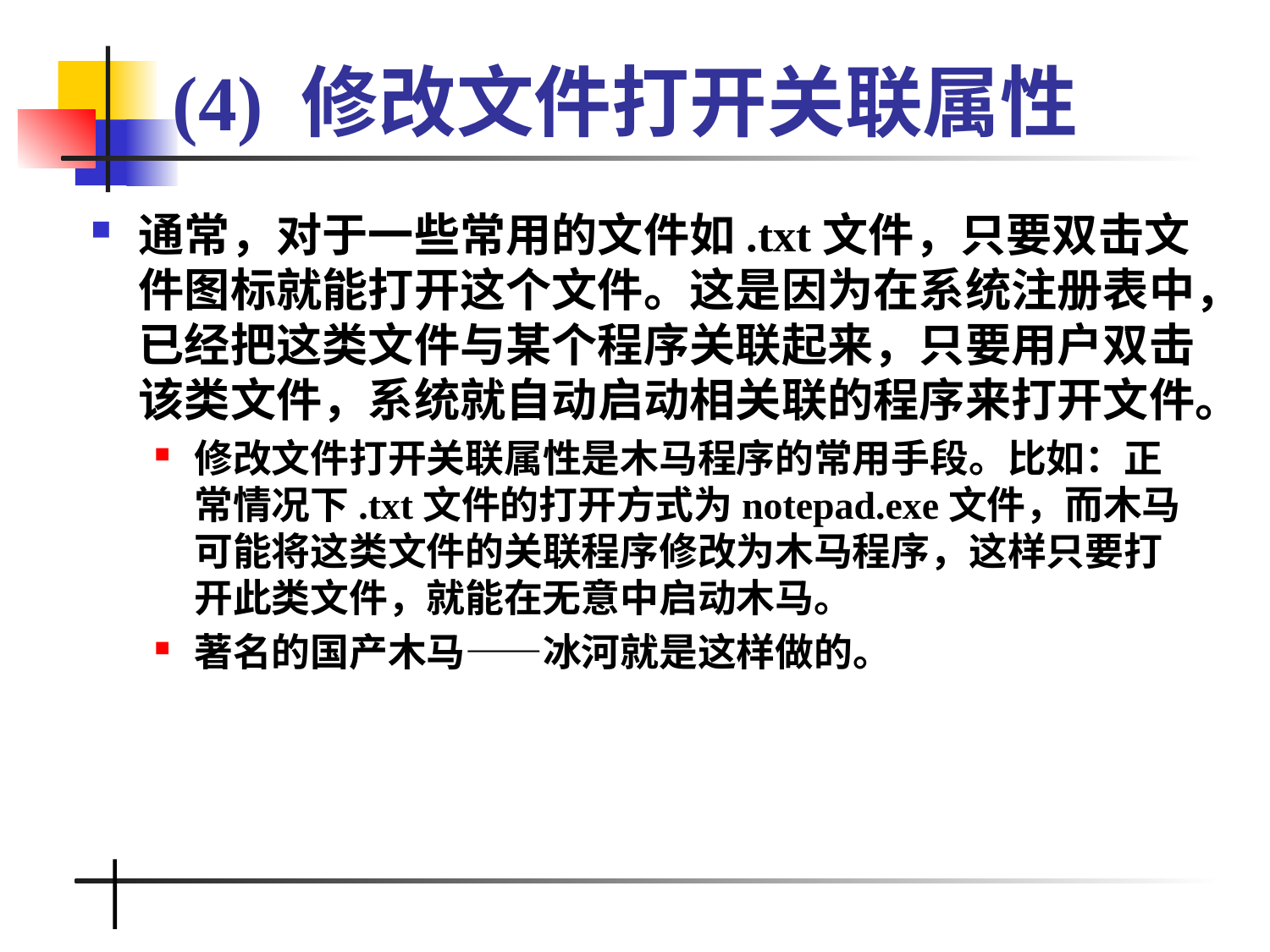

# (4) 修改文件打开关联属性
通常，对于一些常用的文件如.txt文件，只要双击文件图标就能打开这个文件。这是因为在系统注册表中，已经把这类文件与某个程序关联起来，只要用户双击该类文件，系统就自动启动相关联的程序来打开文件。
修改文件打开关联属性是木马程序的常用手段。比如：正常情况下.txt文件的打开方式为notepad.exe文件，而木马可能将这类文件的关联程序修改为木马程序，这样只要打开此类文件，就能在无意中启动木马。
著名的国产木马——冰河就是这样做的。